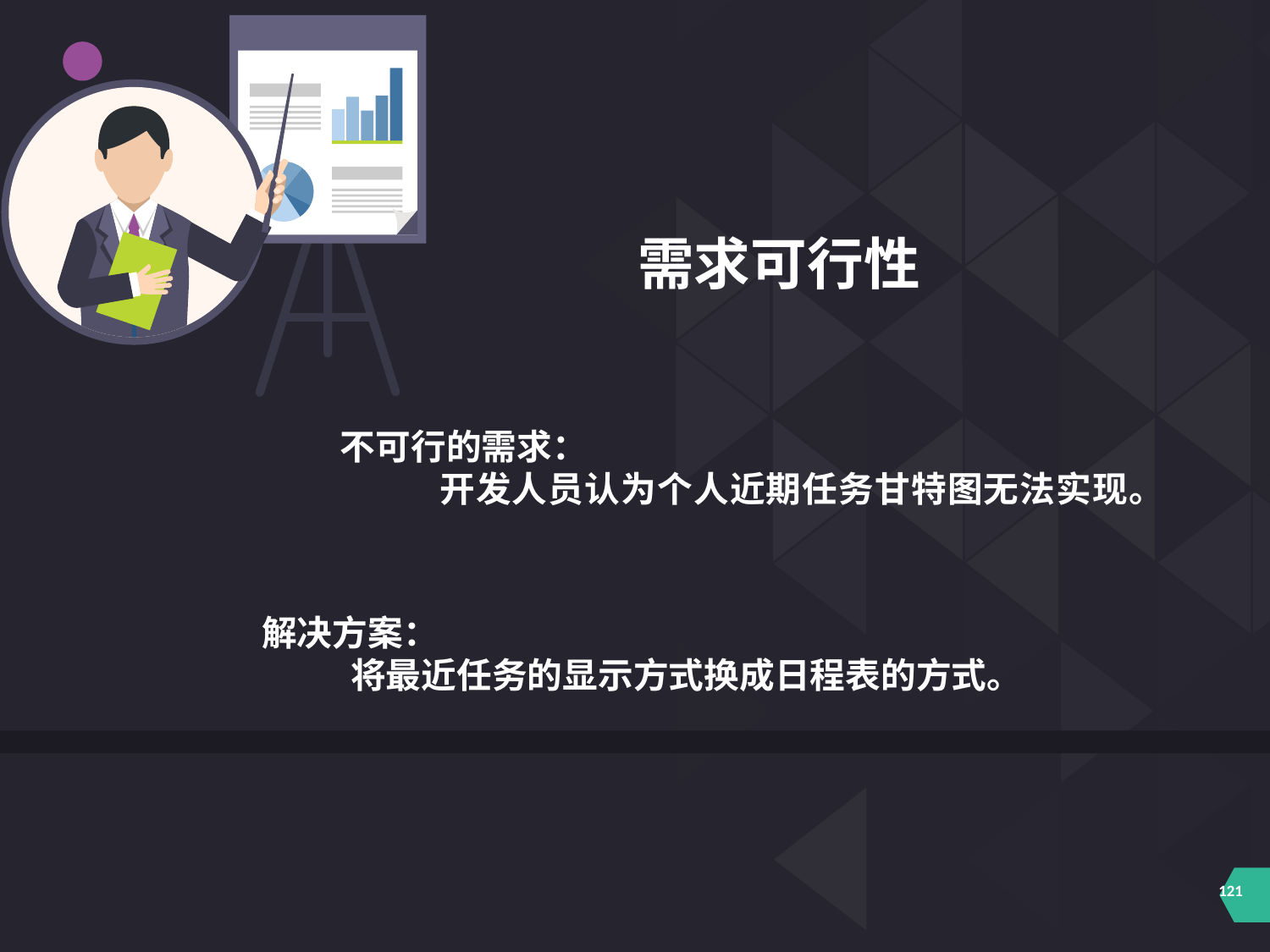

需求可行性
不可行的需求：
          开发人员认为个人近期任务甘特图无法实现。
解决方案：
          将最近任务的显示方式换成日程表的方式。